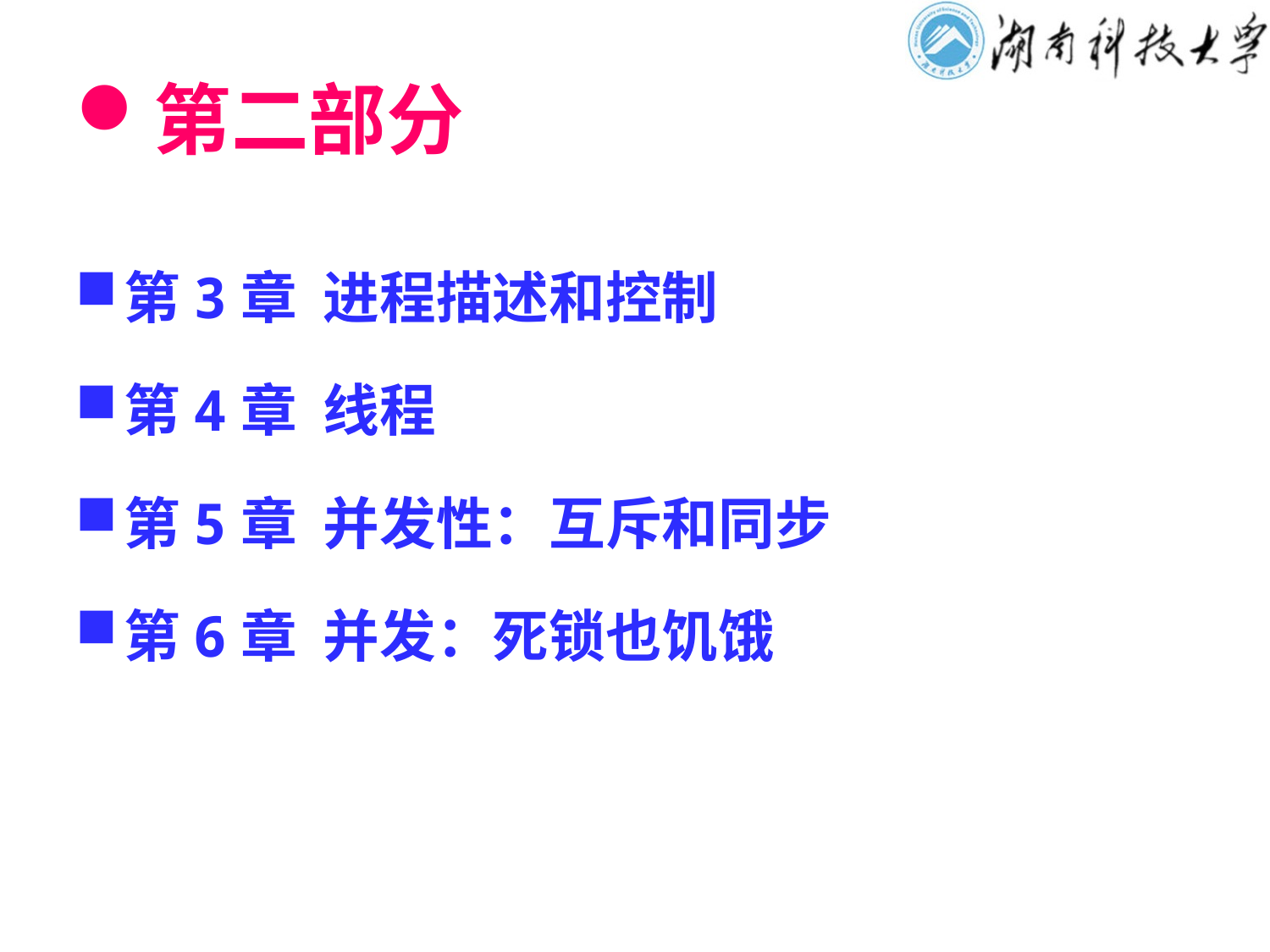

# 第二部分
第3章  进程描述和控制
第4章  线程
第5章  并发性：互斥和同步
第6章  并发：死锁也饥饿